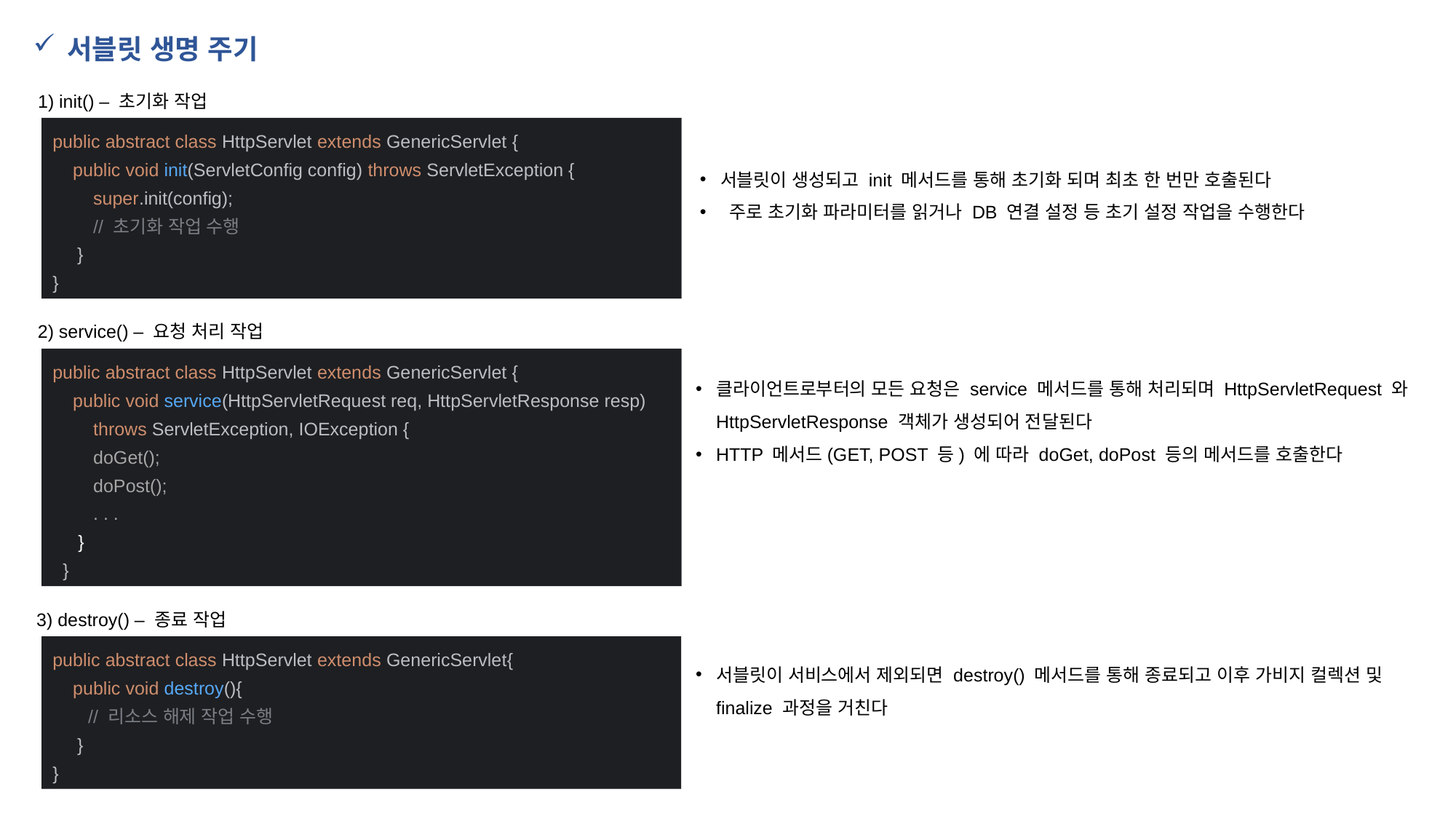

서블릿 생명 주기
1) init() – 초기화 작업
public abstract class HttpServlet extends GenericServlet {
    public void init(ServletConfig config) throws ServletException {
        super.init(config);
        // 초기화 작업 수행
    }
}
서블릿이 생성되고 init 메서드를 통해 초기화 되며 최초 한 번만 호출된다
 주로 초기화 파라미터를 읽거나 DB 연결 설정 등 초기 설정 작업을 수행한다
2) service() – 요청 처리 작업
public abstract class HttpServlet extends GenericServlet {
    public void service(HttpServletRequest req, HttpServletResponse resp)
        throws ServletException, IOException {
        doGet();
        doPost();
        . . .
     }
  }
클라이언트로부터의 모든 요청은 service 메서드를 통해 처리되며 HttpServletRequest 와 HttpServletResponse 객체가 생성되어 전달된다
HTTP 메서드(GET, POST 등) 에 따라 doGet, doPost 등의 메서드를 호출한다
3) destroy() – 종료 작업
public abstract class HttpServlet extends GenericServlet{
    public void destroy(){
       // 리소스 해제 작업 수행
    }
}
서블릿이 서비스에서 제외되면 destroy() 메서드를 통해 종료되고 이후 가비지 컬렉션 및 finalize 과정을 거친다